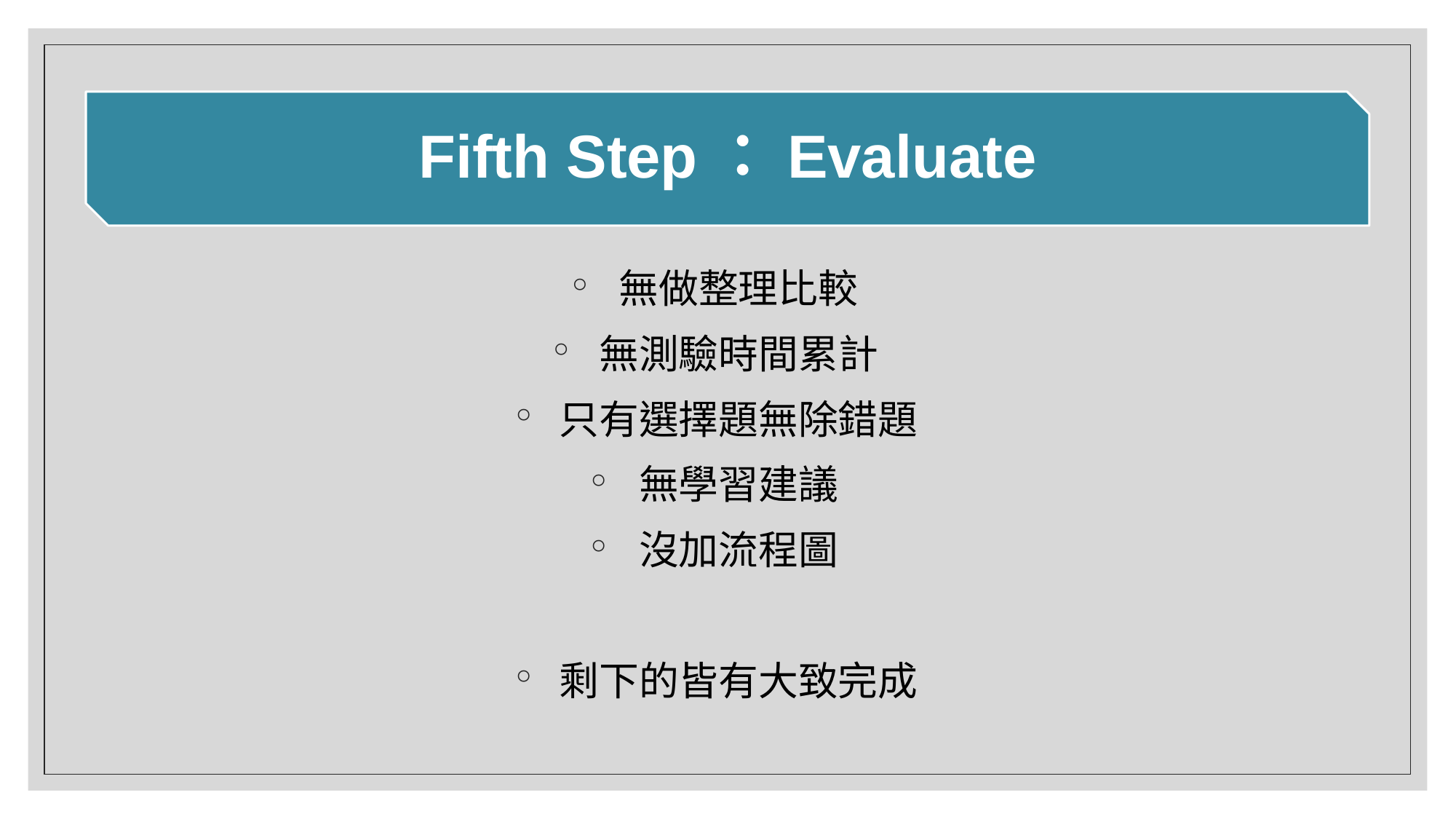

# Fifth Step：Evaluate

無做整理比較
無測驗時間累計
只有選擇題無除錯題
無學習建議
沒加流程圖

剩下的皆有大致完成